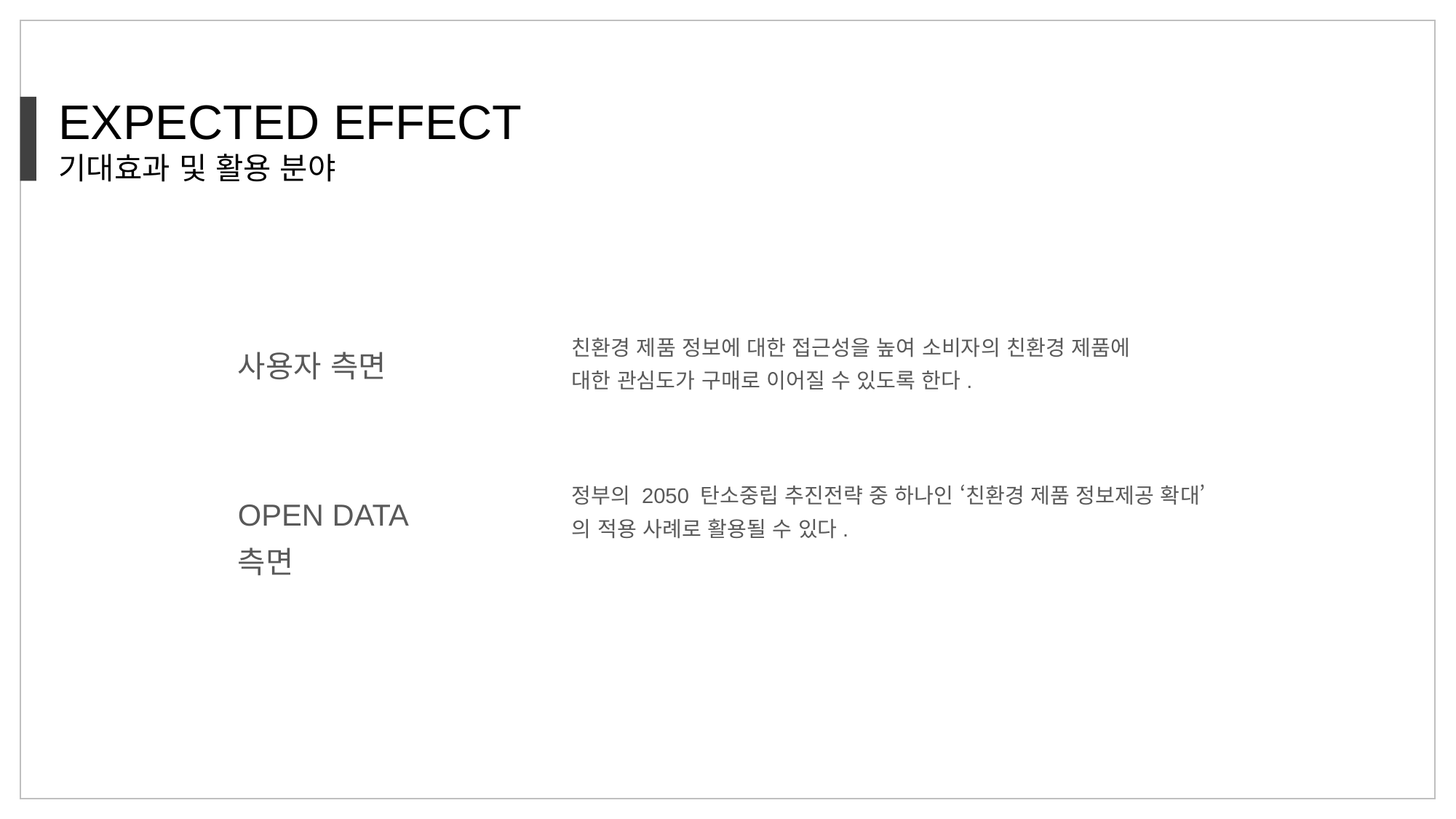

EXPECTED EFFECT
기대효과 및 활용 분야

친환경 제품 정보에 대한 접근성을 높여 소비자의 친환경 제품에 대한 관심도가 구매로 이어질 수 있도록 한다.
사용자 측면
정부의 2050 탄소중립 추진전략 중 하나인 ‘친환경 제품 정보제공 확대’의 적용 사례로 활용될 수 있다.
OPEN DATA 측면